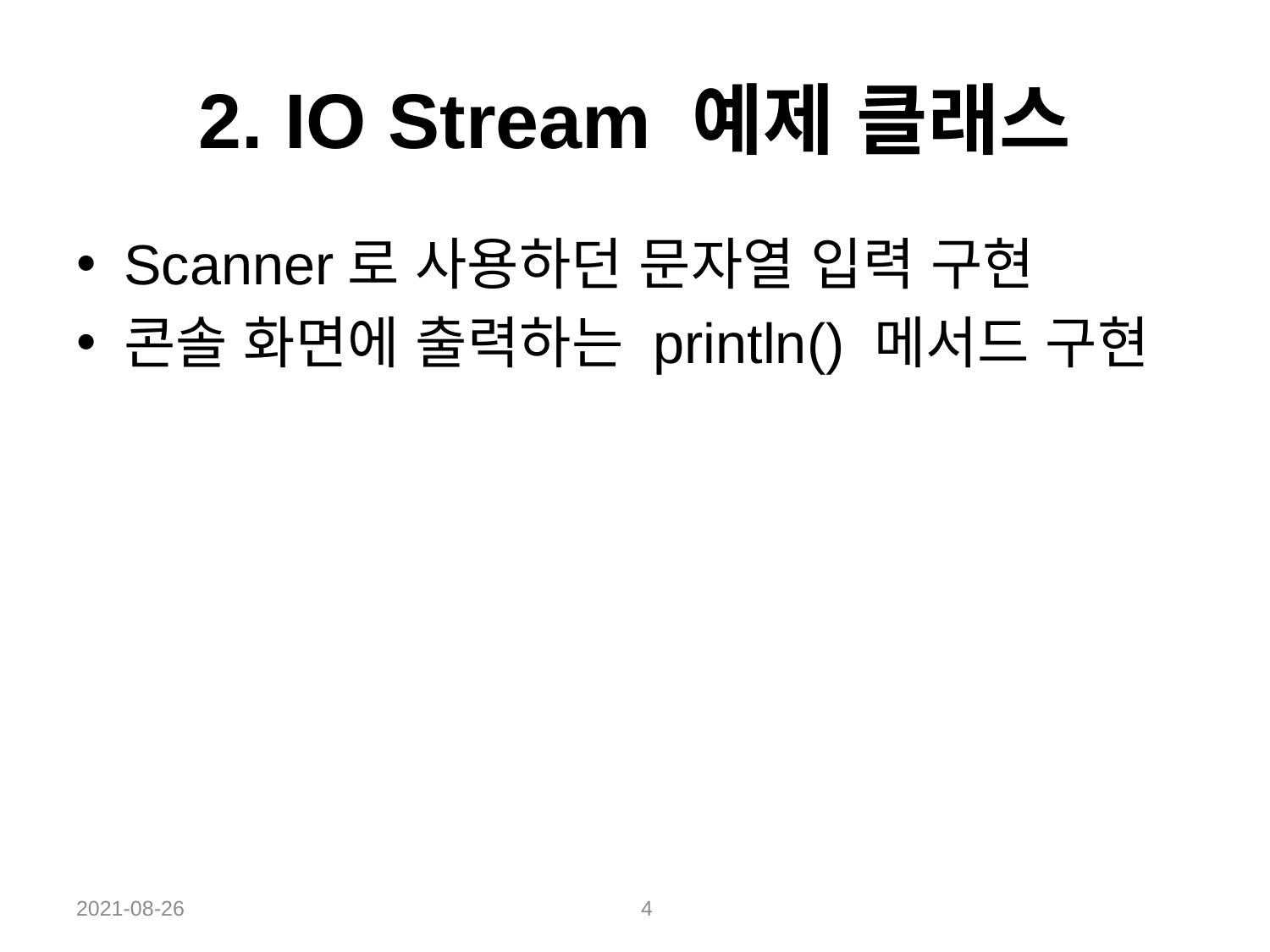

# 2. IO Stream 예제 클래스
Scanner로 사용하던 문자열 입력 구현
콘솔 화면에 출력하는 println() 메서드 구현
2021-08-26
4